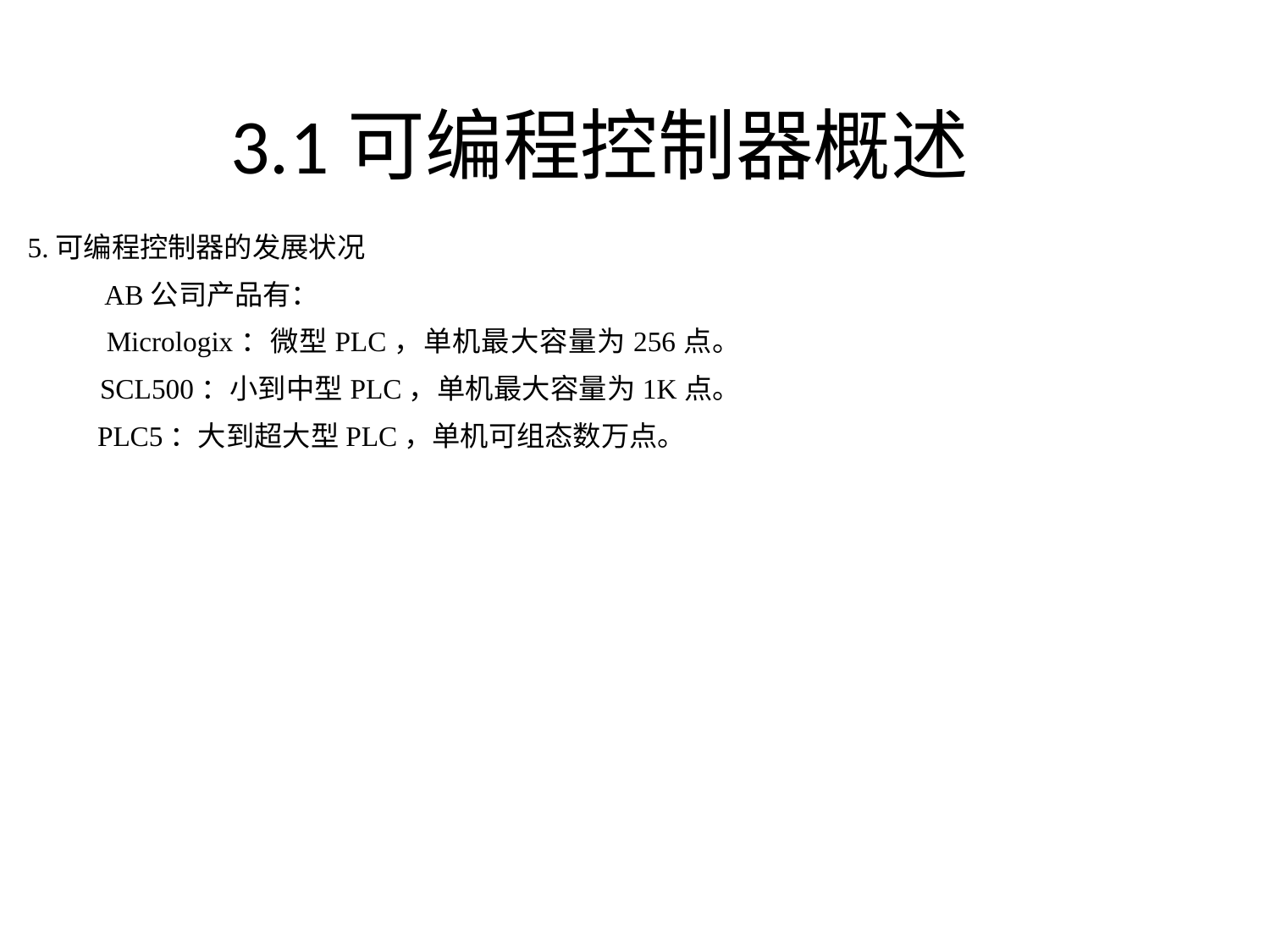

# 3.1可编程控制器概述
5.可编程控制器的发展状况
           AB公司产品有：
          Micrologix：微型PLC，单机最大容量为256点。
          SCL500：小到中型PLC，单机最大容量为1K点。
          PLC5：大到超大型PLC，单机可组态数万点。